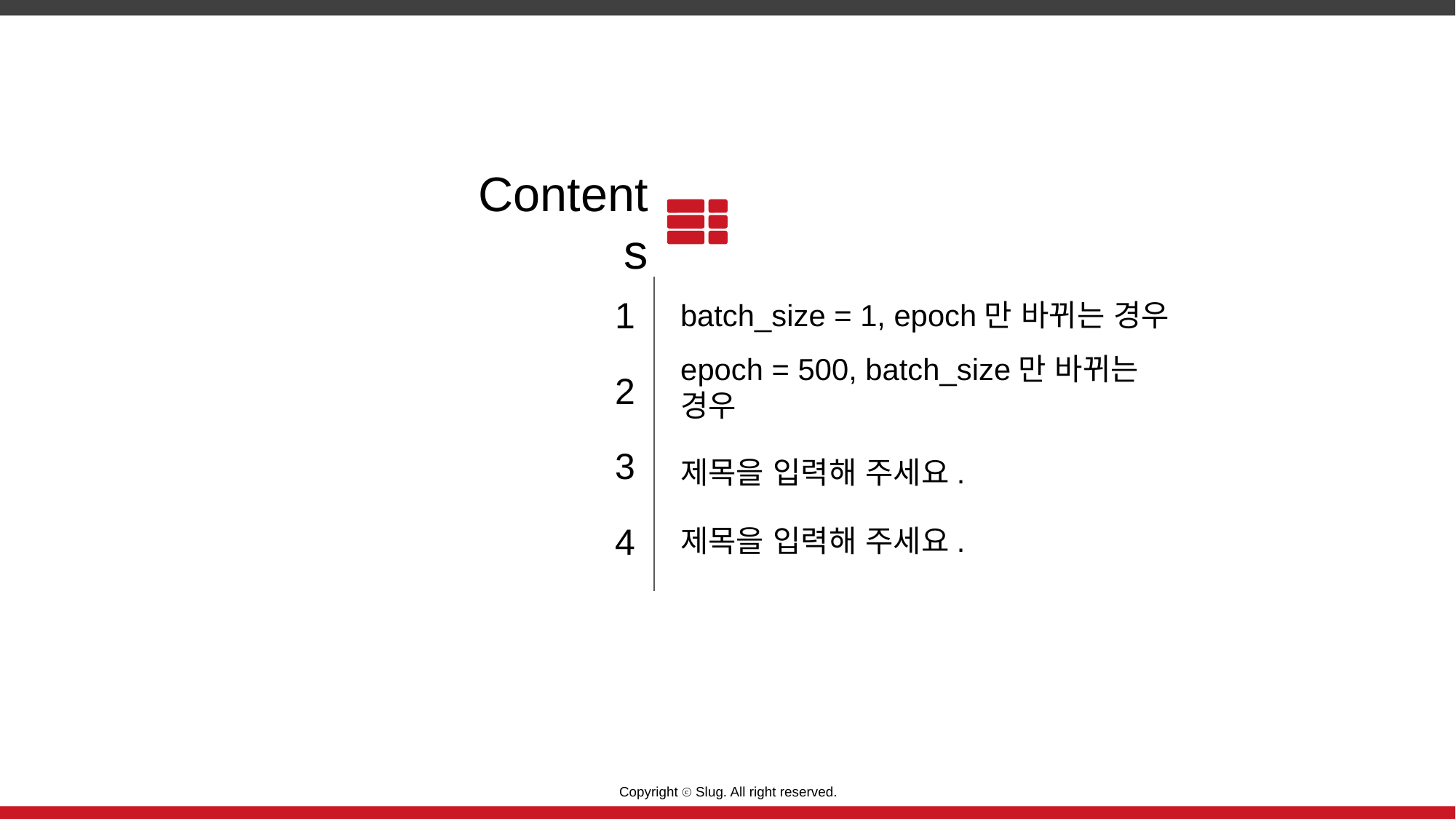

Contents

1
batch_size = 1, epoch만 바뀌는 경우
2
epoch = 500, batch_size만 바뀌는 경우
3
제목을 입력해 주세요.
4
제목을 입력해 주세요.